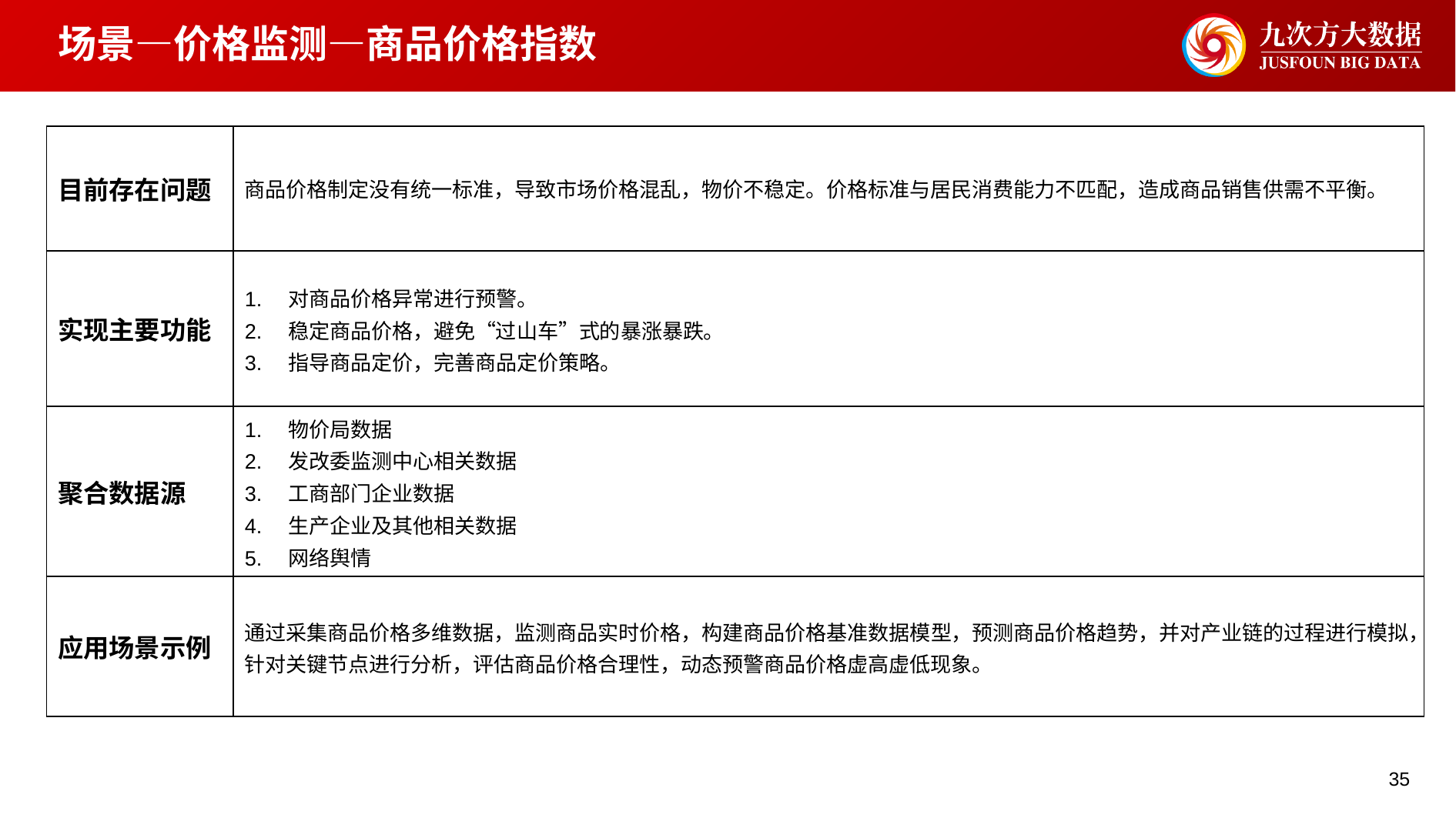

# 场景—价格监测—商品价格指数
| 目前存在问题 | 商品价格制定没有统一标准，导致市场价格混乱，物价不稳定。价格标准与居民消费能力不匹配，造成商品销售供需不平衡。 |
| --- | --- |
| 实现主要功能 | 对商品价格异常进行预警。 稳定商品价格，避免“过山车”式的暴涨暴跌。 指导商品定价，完善商品定价策略。 |
| 聚合数据源 | 物价局数据 发改委监测中心相关数据 工商部门企业数据 生产企业及其他相关数据 网络舆情 |
| 应用场景示例 | 通过采集商品价格多维数据，监测商品实时价格，构建商品价格基准数据模型，预测商品价格趋势，并对产业链的过程进行模拟，针对关键节点进行分析，评估商品价格合理性，动态预警商品价格虚高虚低现象。 |
35